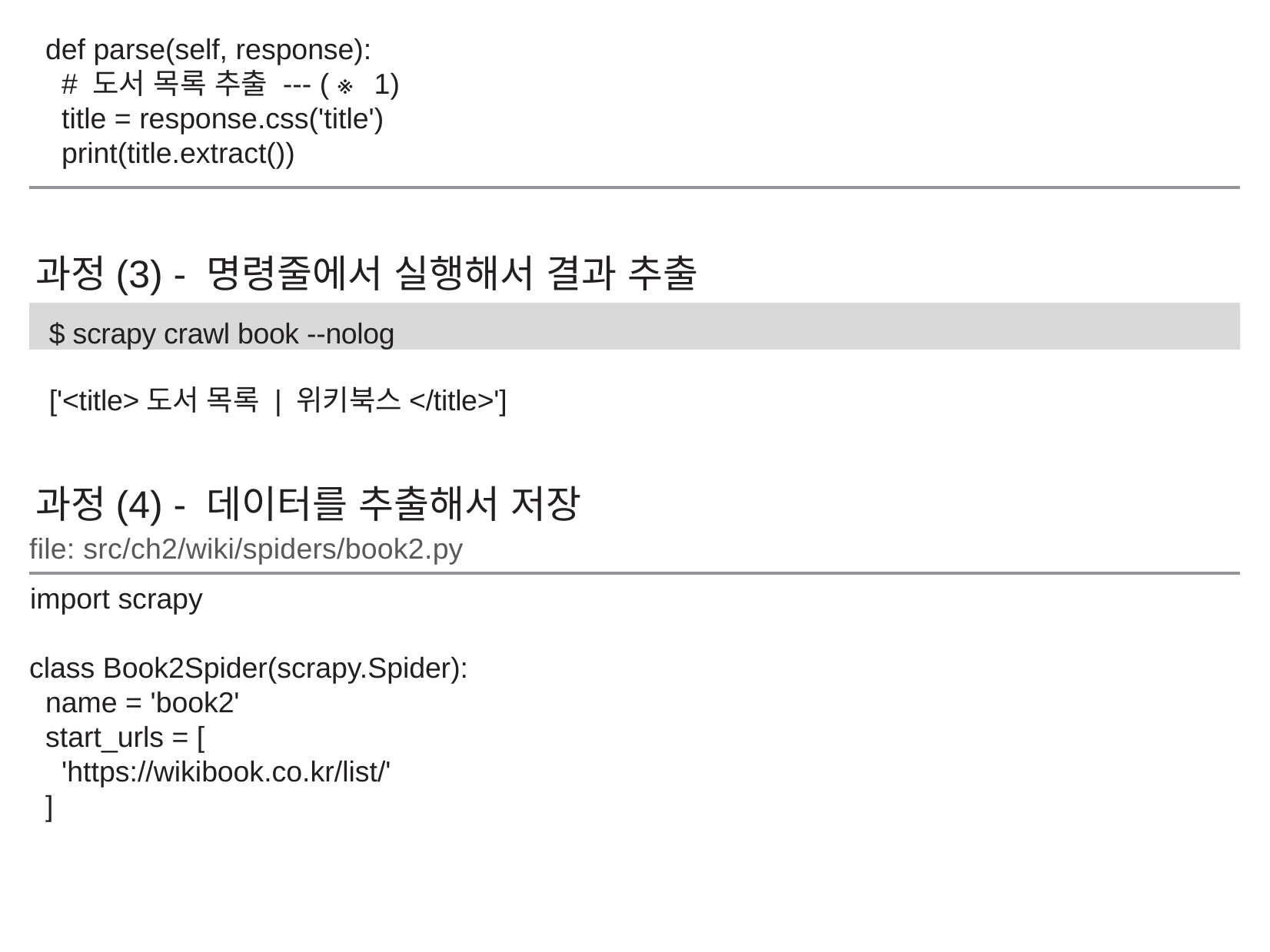

def parse(self, response):
    # 도서 목록 추출 --- ( ※ 1)
    title = response.css('title')
    print(title.extract())

과정(3) - 명령줄에서 실행해서 결과 추출
$ scrapy crawl book --nolog
['<title>도서 목록 | 위키북스</title>']
과정(4) - 데이터를 추출해서 저장
file: src/ch2/wiki/spiders/book2.py
import scrapy

class Book2Spider(scrapy.Spider):
  name = 'book2'
  start_urls = [
    'https://wikibook.co.kr/list/'
  ]